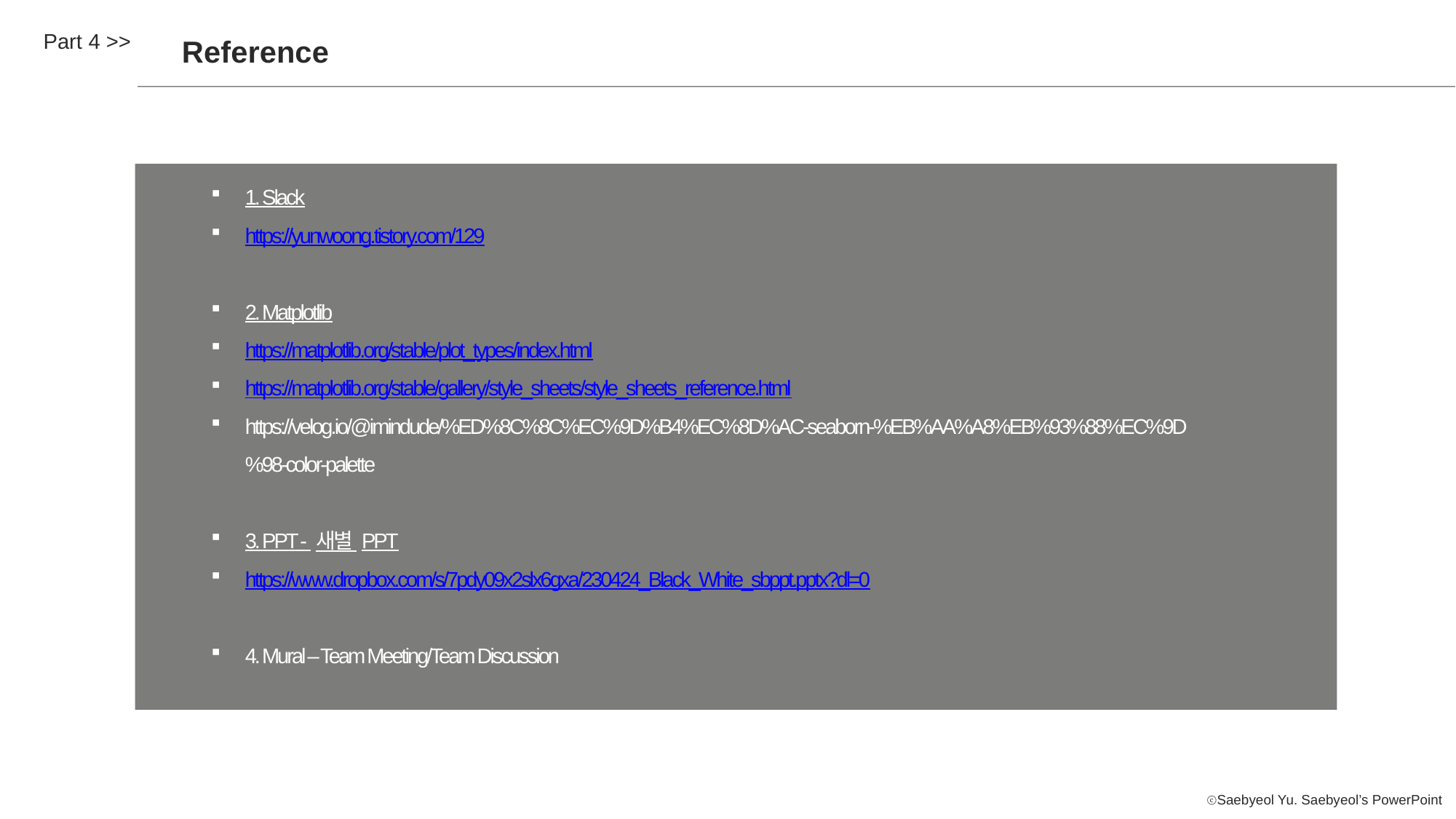

Part 4 >>
Reference

1. Slack
https://yunwoong.tistory.com/129

2. Matplotlib
https://matplotlib.org/stable/plot_types/index.html
https://matplotlib.org/stable/gallery/style_sheets/style_sheets_reference.html
https://velog.io/@imindude/%ED%8C%8C%EC%9D%B4%EC%8D%AC-seaborn-%EB%AA%A8%EB%93%88%EC%9D%98-color-palette

3. PPT - 새별 PPT
https://www.dropbox.com/s/7pdy09x2slx6gxa/230424_Black_White_sbppt.pptx?dl=0

4. Mural – Team Meeting/Team Discussion